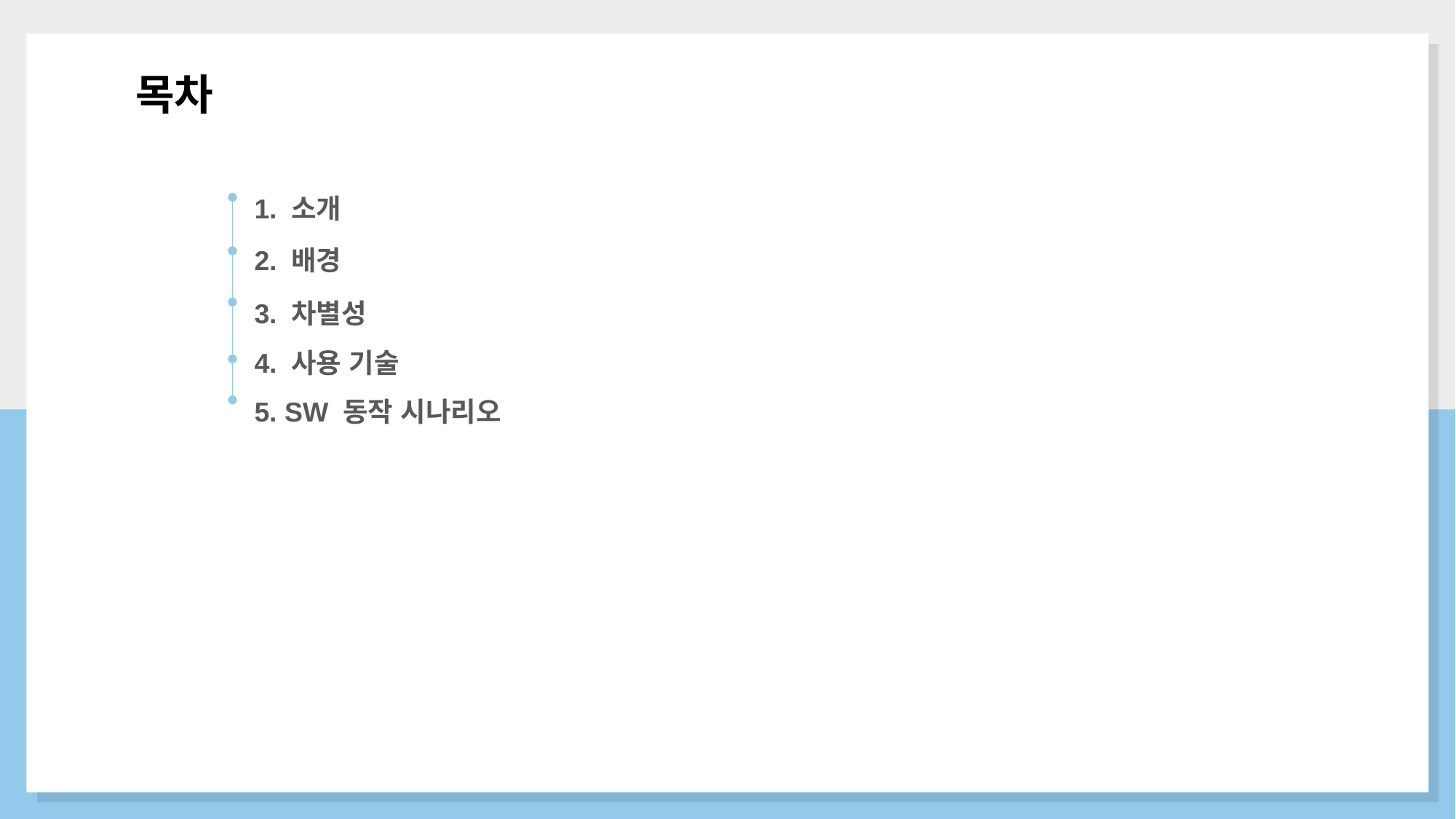

목차
1. 소개
2. 배경
3. 차별성
4. 사용 기술
5. SW 동작 시나리오